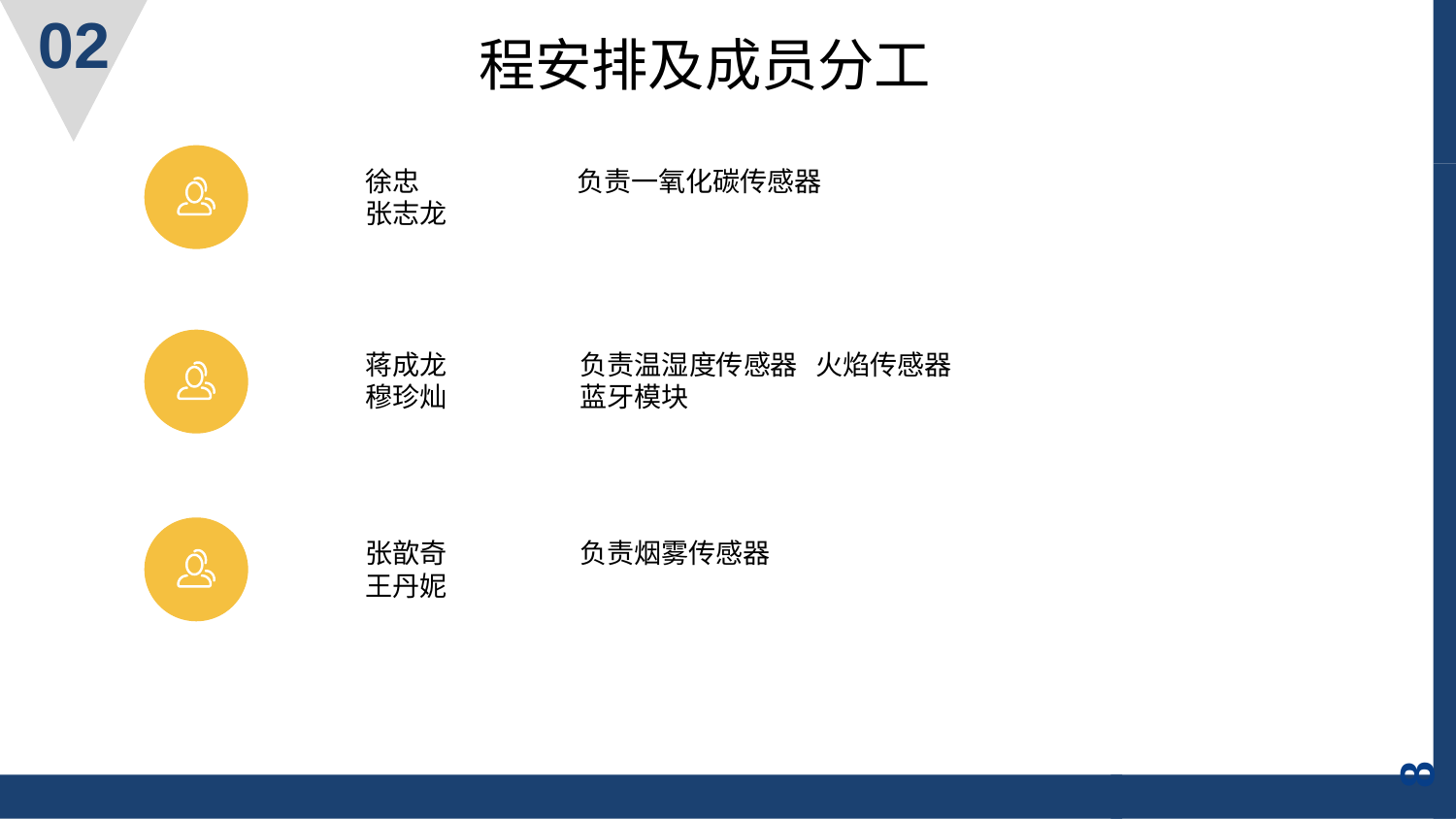

02
程安排及成员分工

徐忠                          负责一氧化碳传感器
张志龙

蒋成龙                      负责温湿度传感器   火焰传感器
穆珍灿                      蓝牙模块

张歆奇                      负责烟雾传感器
王丹妮
8